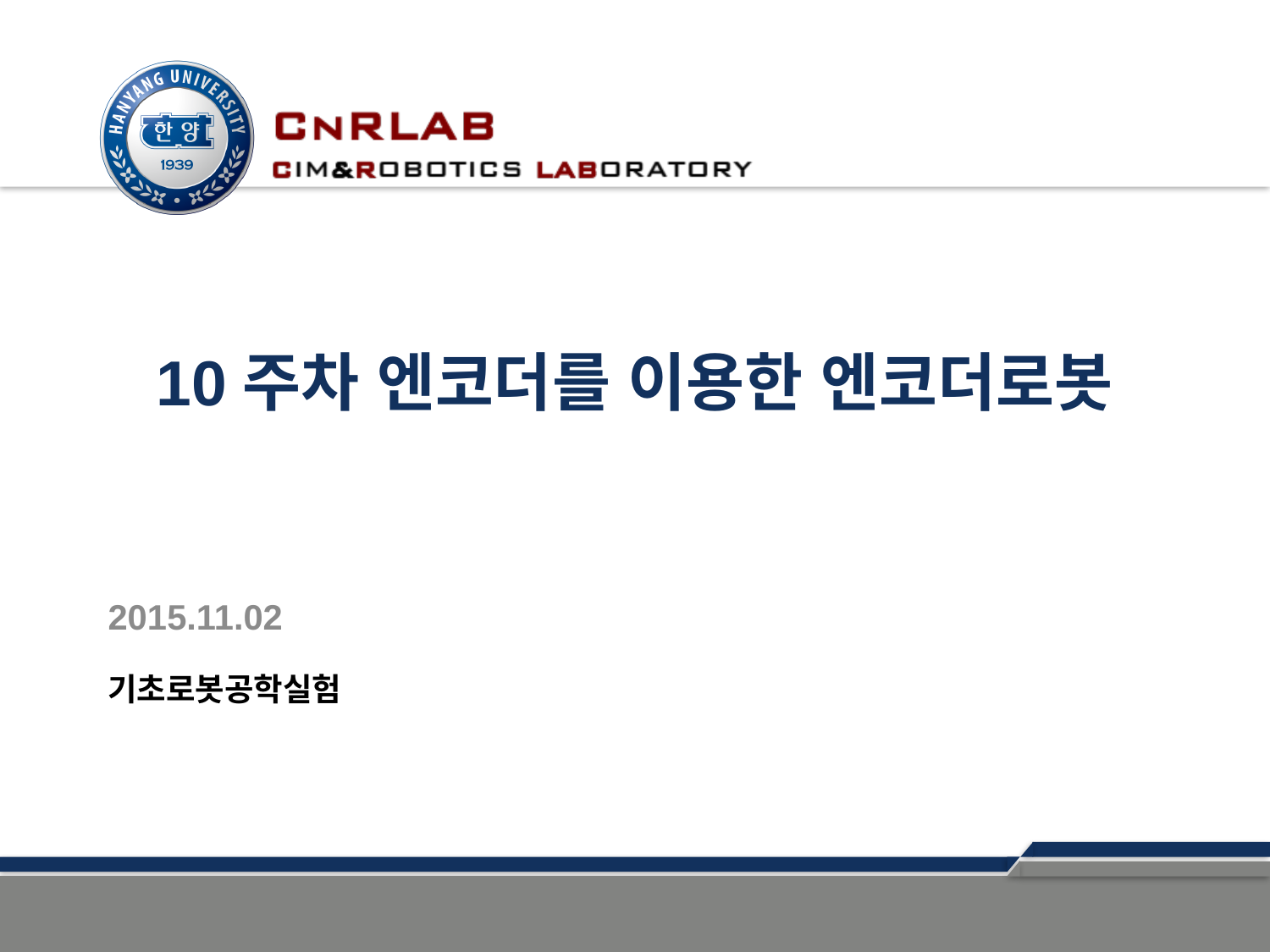

# 10주차 엔코더를 이용한 엔코더로봇
2015.11.02
기초로봇공학실험